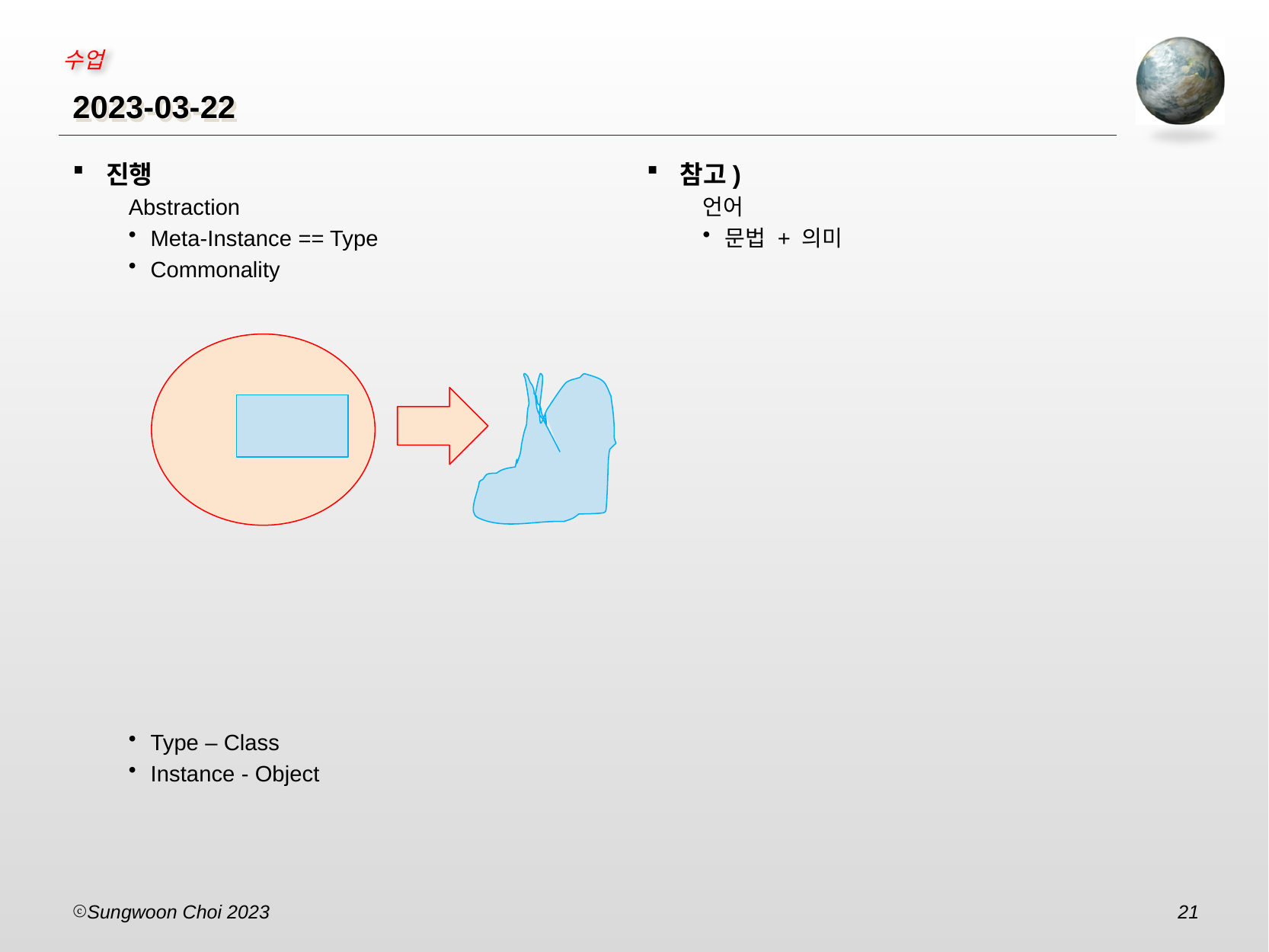

# 2023-03-22
참고)
언어
문법 + 의미

진행
Abstraction
Meta-Instance == Type
Commonality

Type – Class
Instance - Object

Sungwoon Choi 2023
21